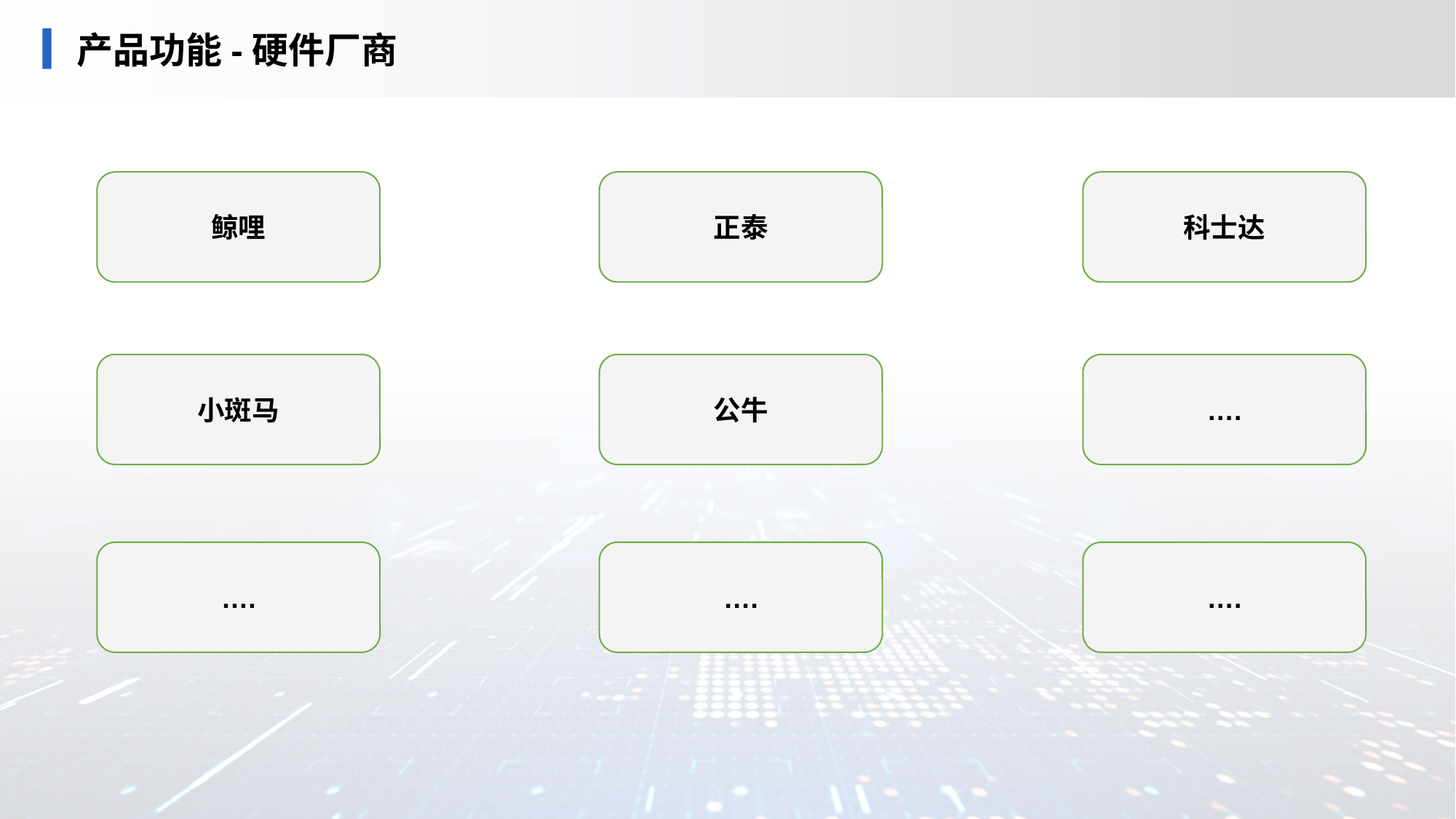

# 产品功能-硬件厂商
鲸哩
正泰
科士达
小斑马
公牛
….
….
….
….